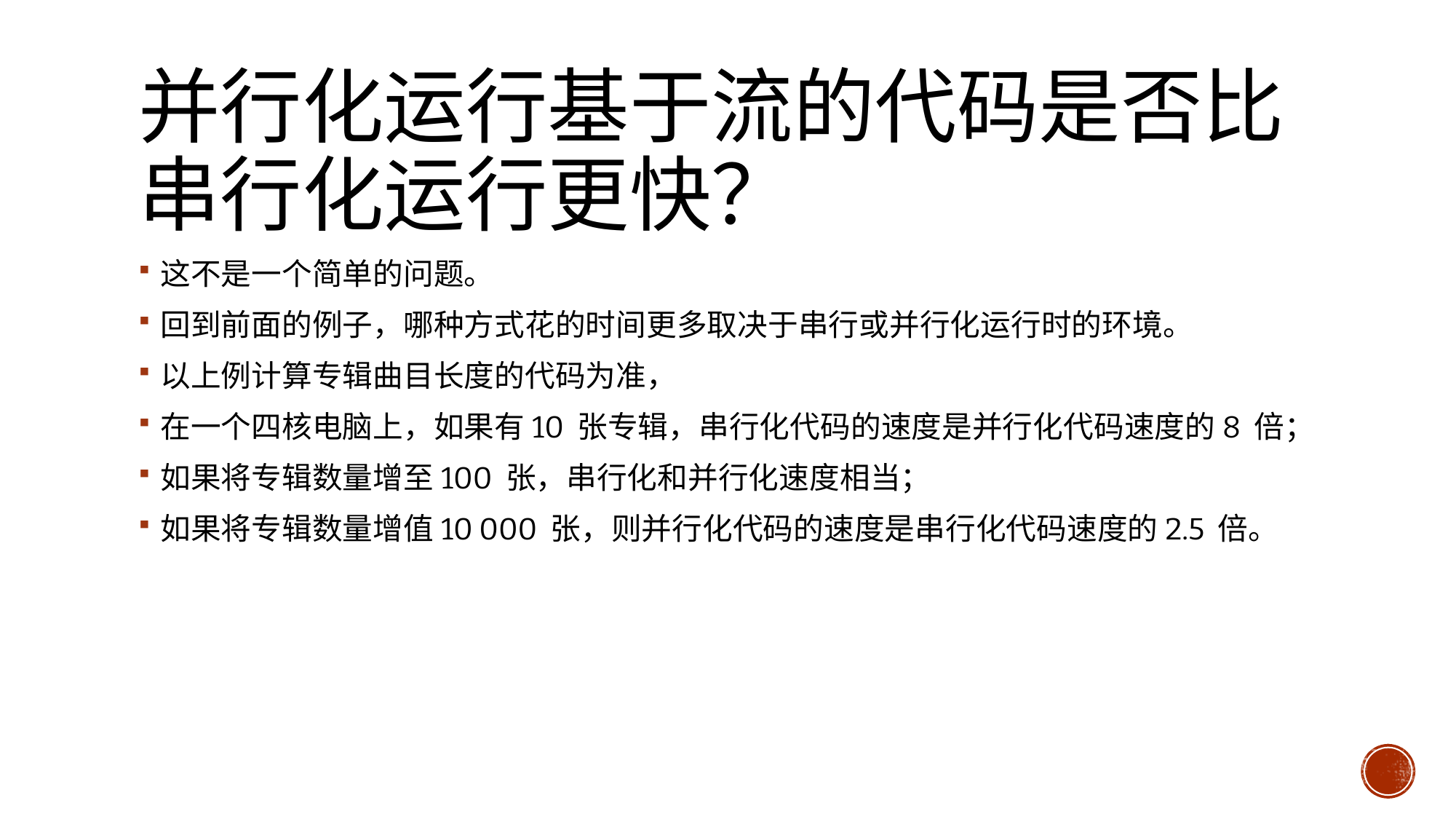

# 并行化运行基于流的代码是否比串行化运行更快？
这不是一个简单的问题。
回到前面的例子，哪种方式花的时间更多取决于串行或并行化运行时的环境。
以上例计算专辑曲目长度的代码为准，
在一个四核电脑上，如果有10 张专辑，串行化代码的速度是并行化代码速度的8 倍；
如果将专辑数量增至100 张，串行化和并行化速度相当；
如果将专辑数量增值10 000 张，则并行化代码的速度是串行化代码速度的2.5 倍。